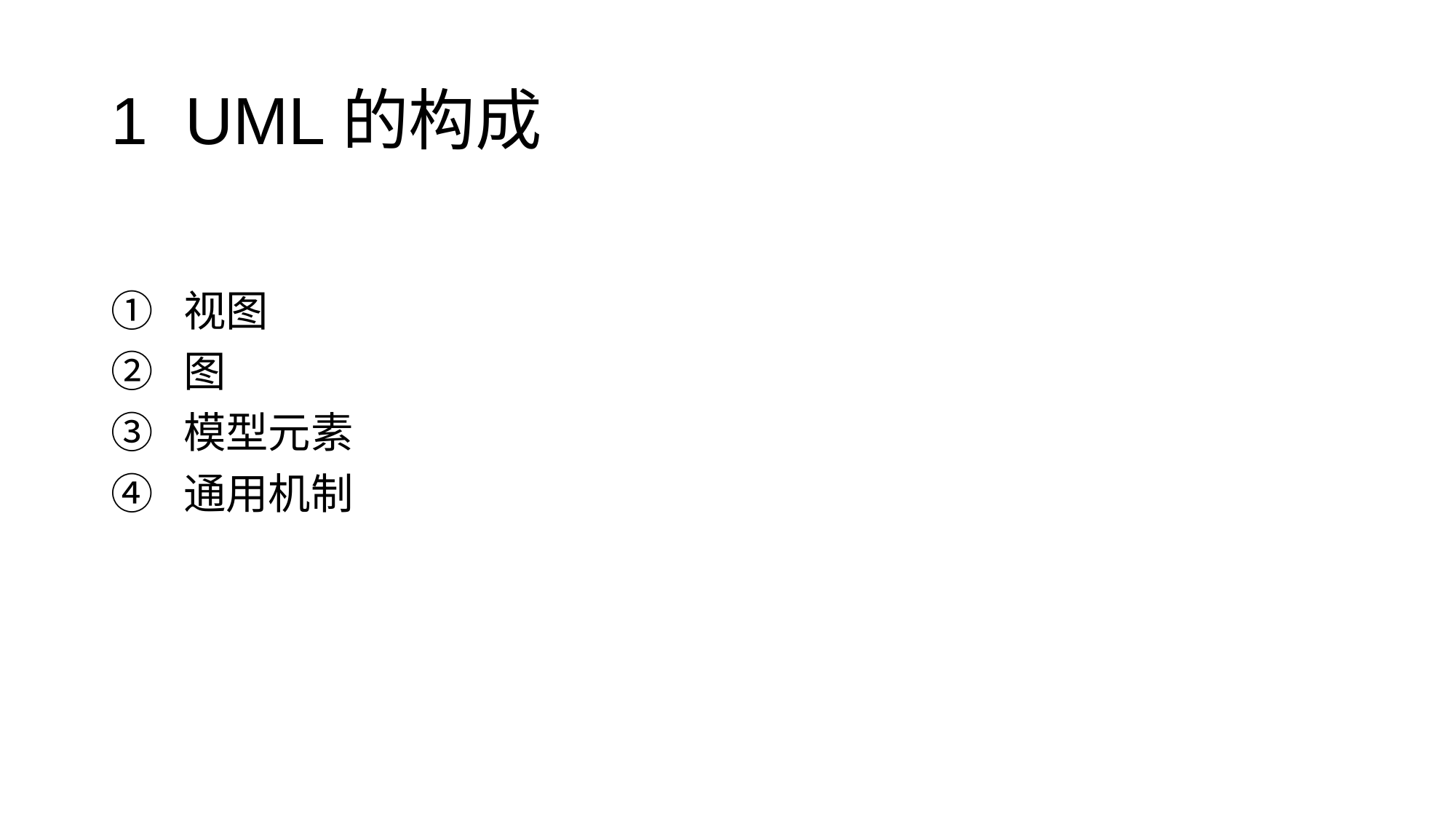

# 1  UML的构成

视图
图
模型元素
通用机制